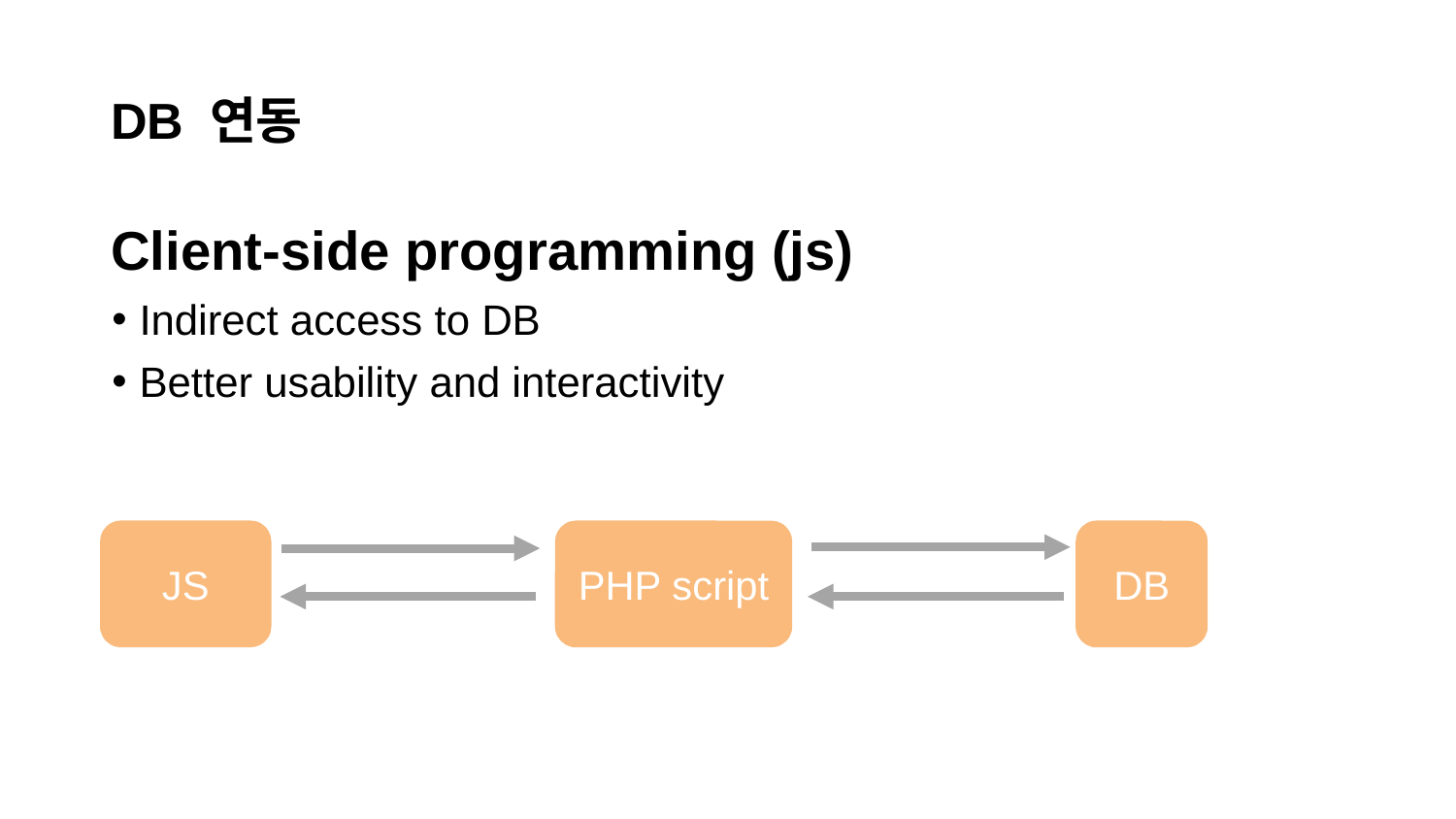

# DB 연동
Client-side programming (js)
Indirect access to DB
Better usability and interactivity

JS
PHP script
DB